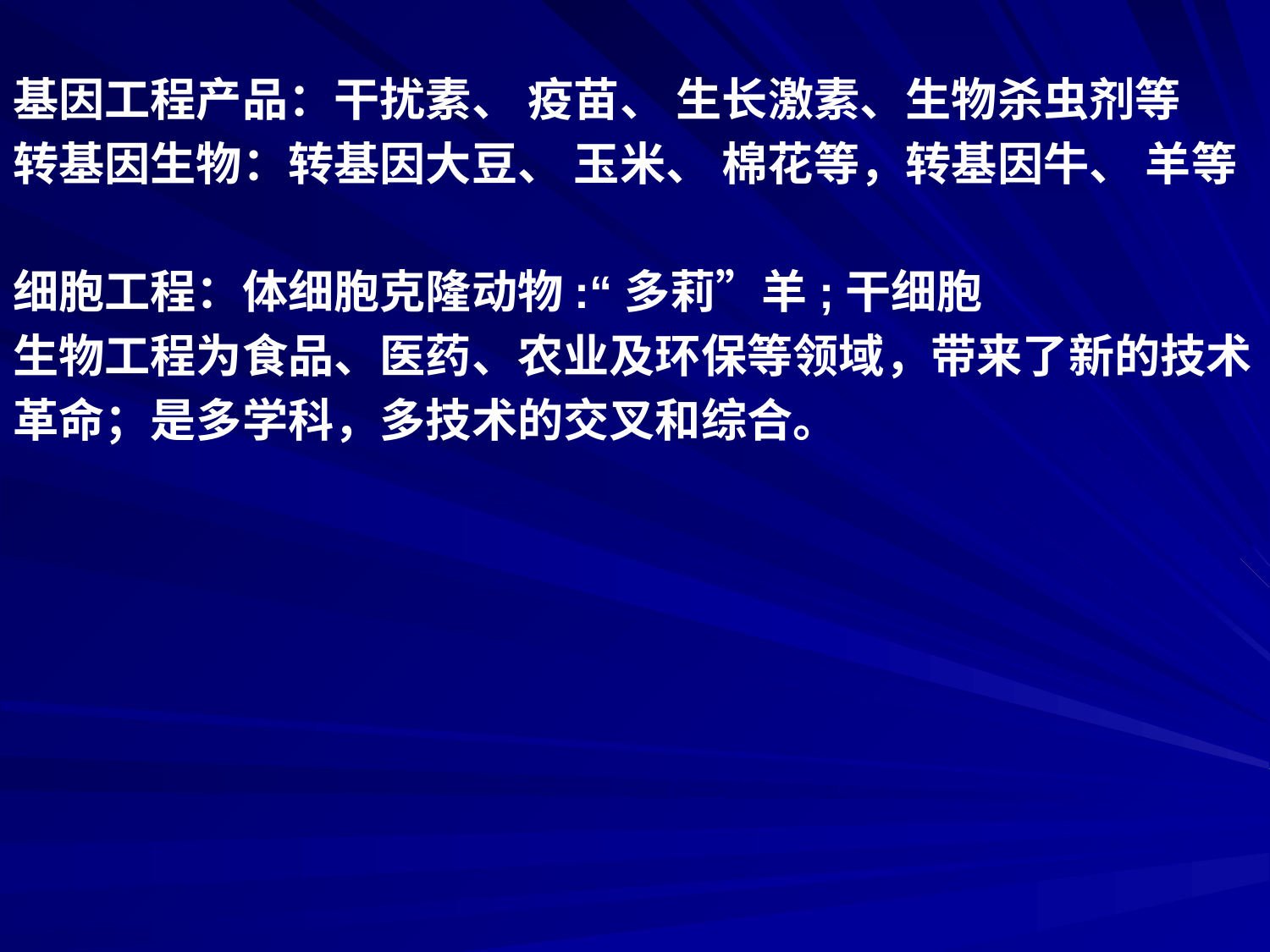

基因工程产品：干扰素、 疫苗、 生长激素、生物杀虫剂等
转基因生物：转基因大豆、 玉米、 棉花等，转基因牛、 羊等

细胞工程：体细胞克隆动物:“多莉”羊;干细胞
生物工程为食品、医药、农业及环保等领域，带来了新的技术
革命；是多学科，多技术的交叉和综合。